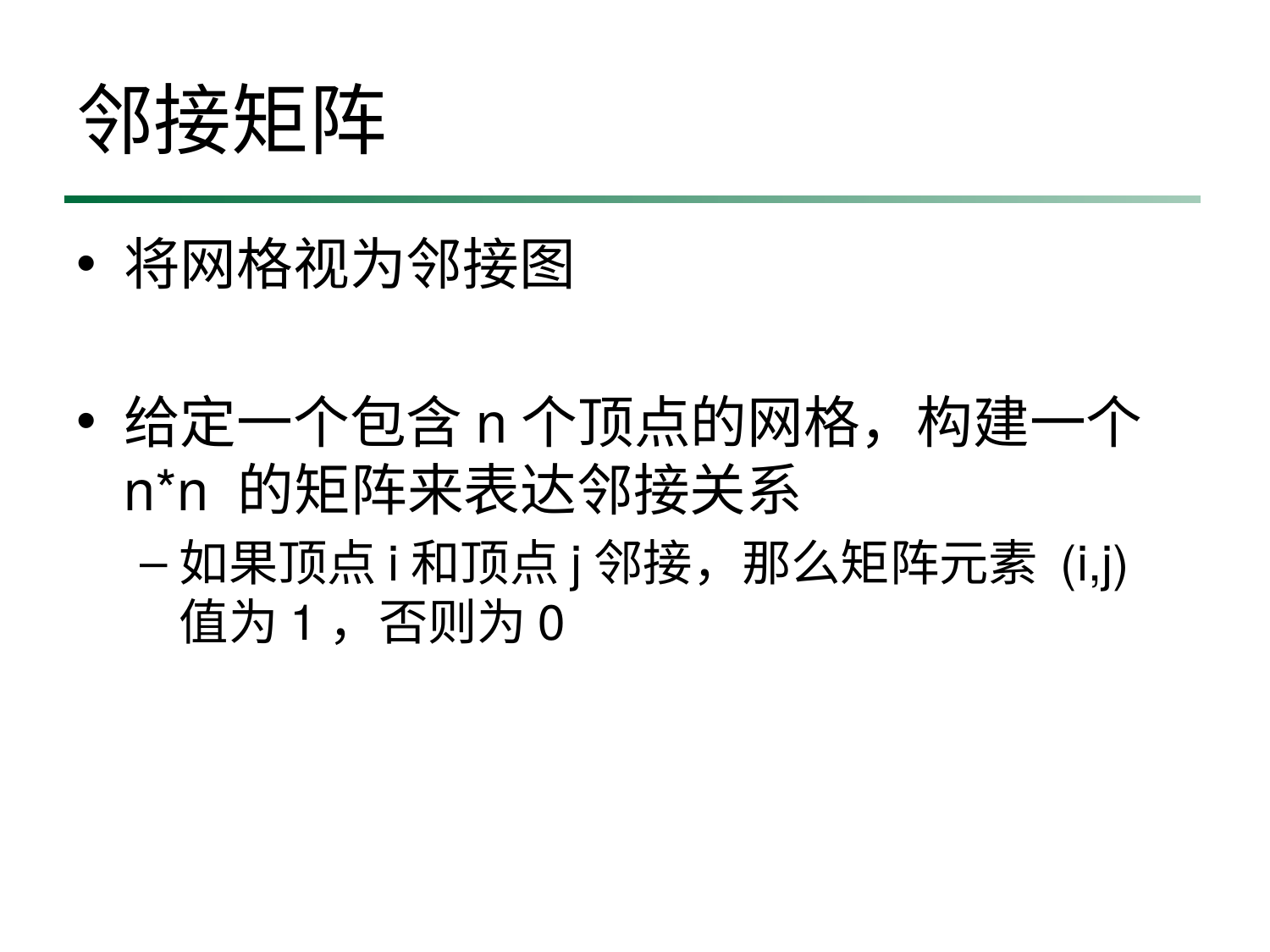

# 邻接矩阵
将网格视为邻接图

给定一个包含n个顶点的网格，构建一个n*n 的矩阵来表达邻接关系
如果顶点i和顶点j邻接，那么矩阵元素 (i,j) 值为1，否则为0